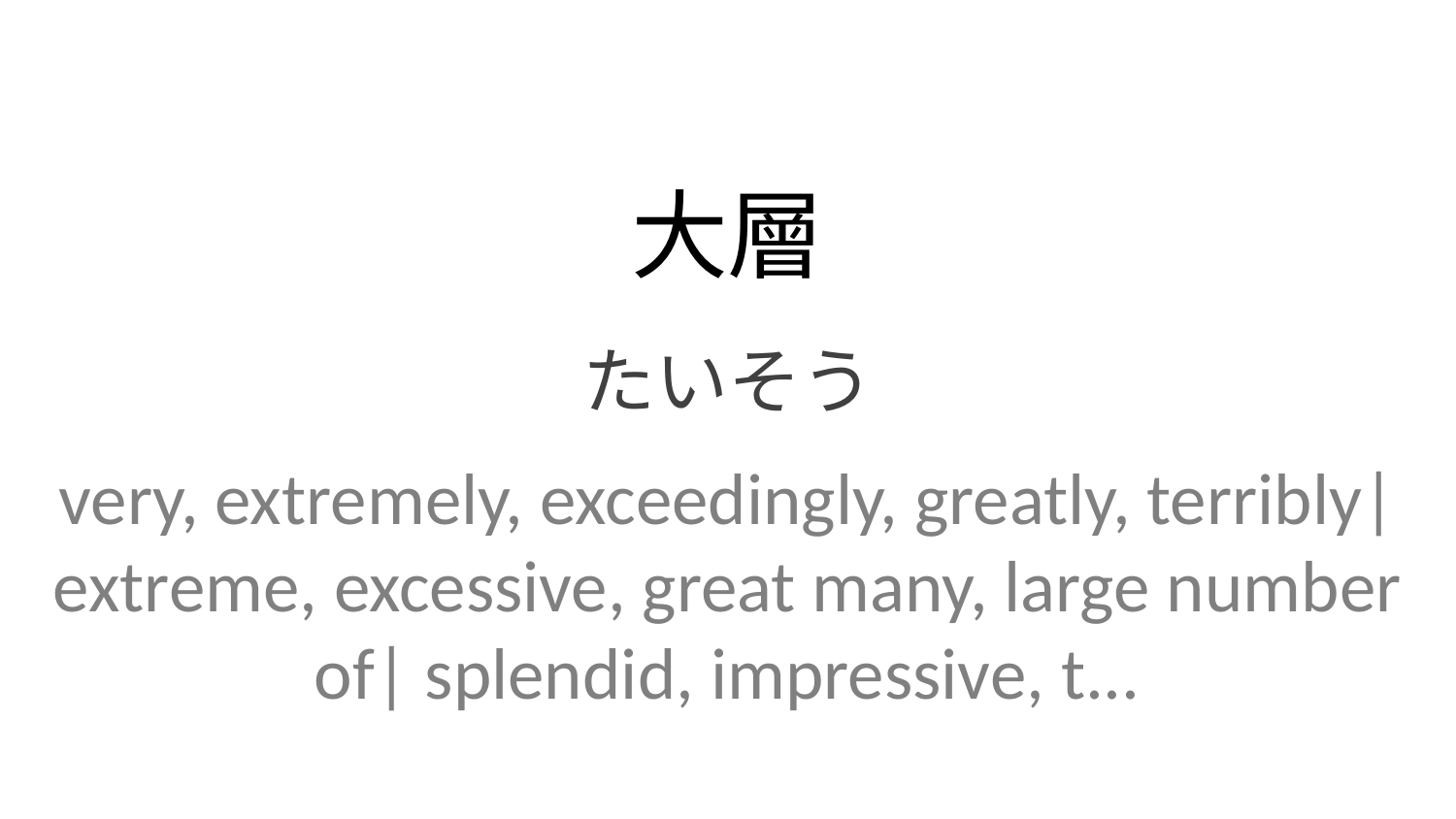

大層

たいそう
very, extremely, exceedingly, greatly, terribly| extreme, excessive, great many, large number of| splendid, impressive, t...